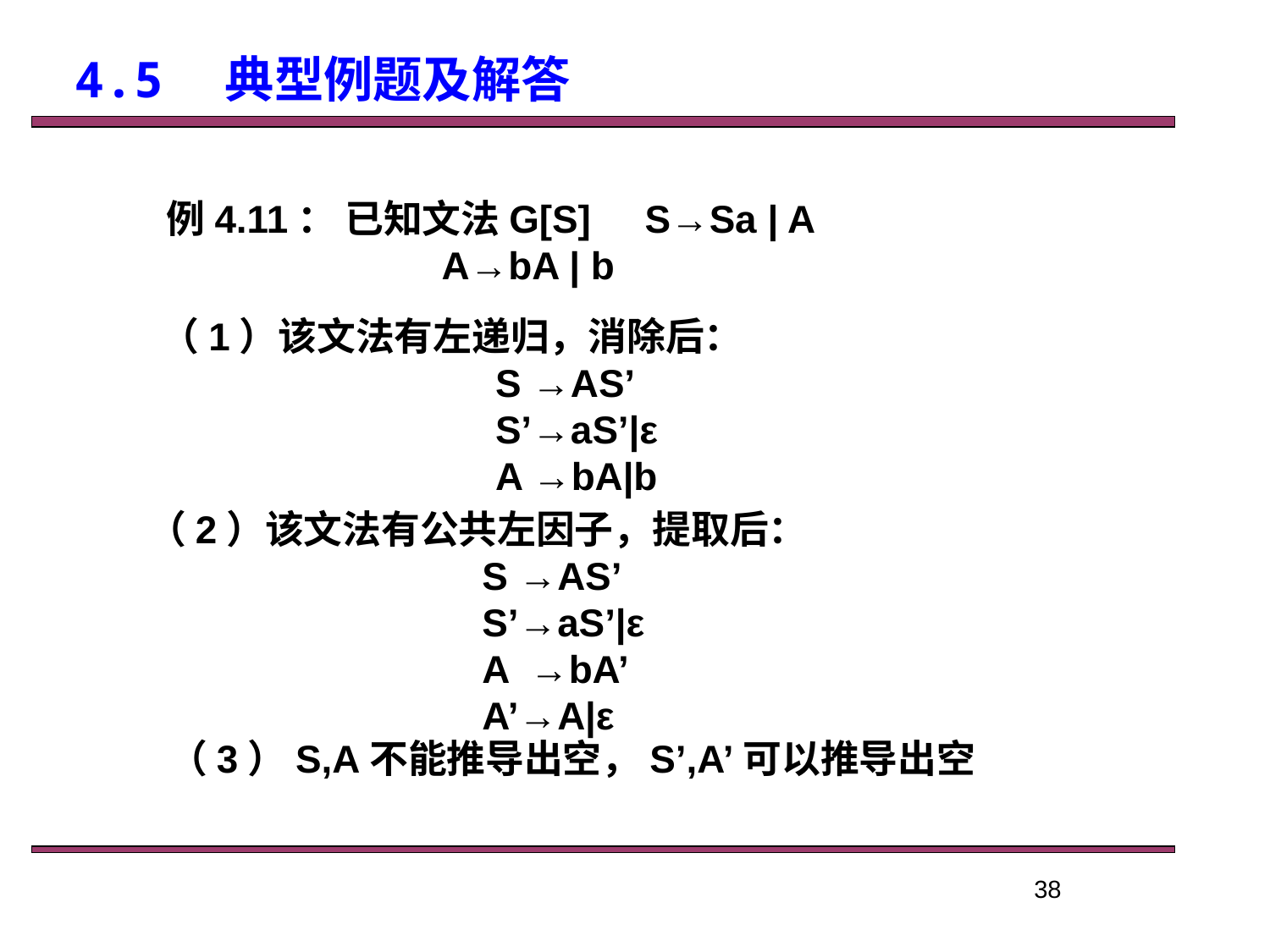

4.5　典型例题及解答
  例4.11： 已知文法G[S]     S→Sa | A
                            A→bA | b
（1）该文法有左递归，消除后：
                               S →AS’
                               S’→aS’|ε
                               A →bA|b
（2）该文法有公共左因子，提取后：
                               S →AS’
                               S’→aS’|ε
                               A  →bA’
                               A’→A|ε
（3）S,A不能推导出空，S’,A’可以推导出空
38